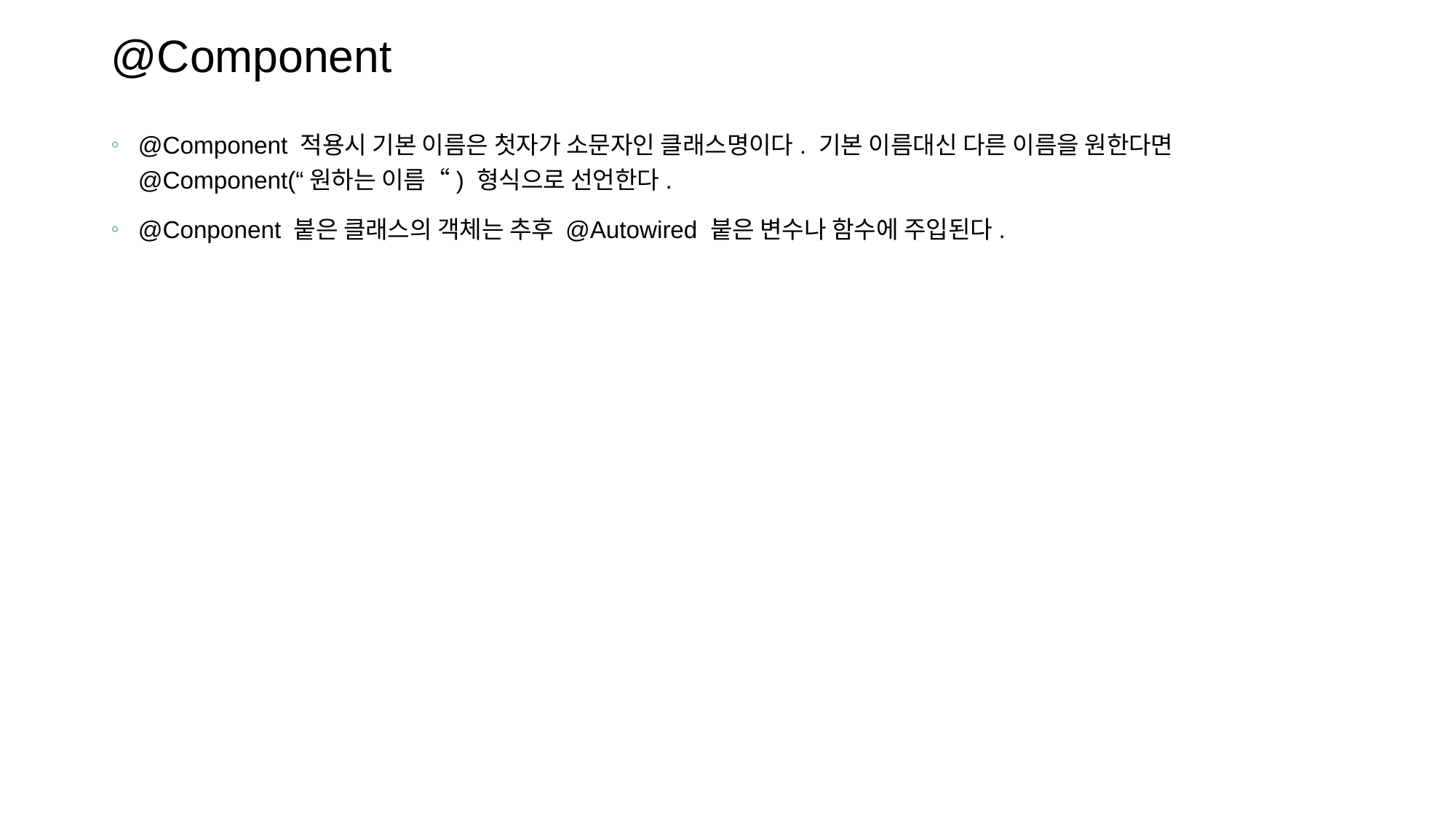

# @Component
@Component 적용시 기본 이름은 첫자가 소문자인 클래스명이다. 기본 이름대신 다른 이름을 원한다면 @Component(“원하는 이름“) 형식으로 선언한다.
@Conponent 붙은 클래스의 객체는 추후 @Autowired 붙은 변수나 함수에 주입된다.